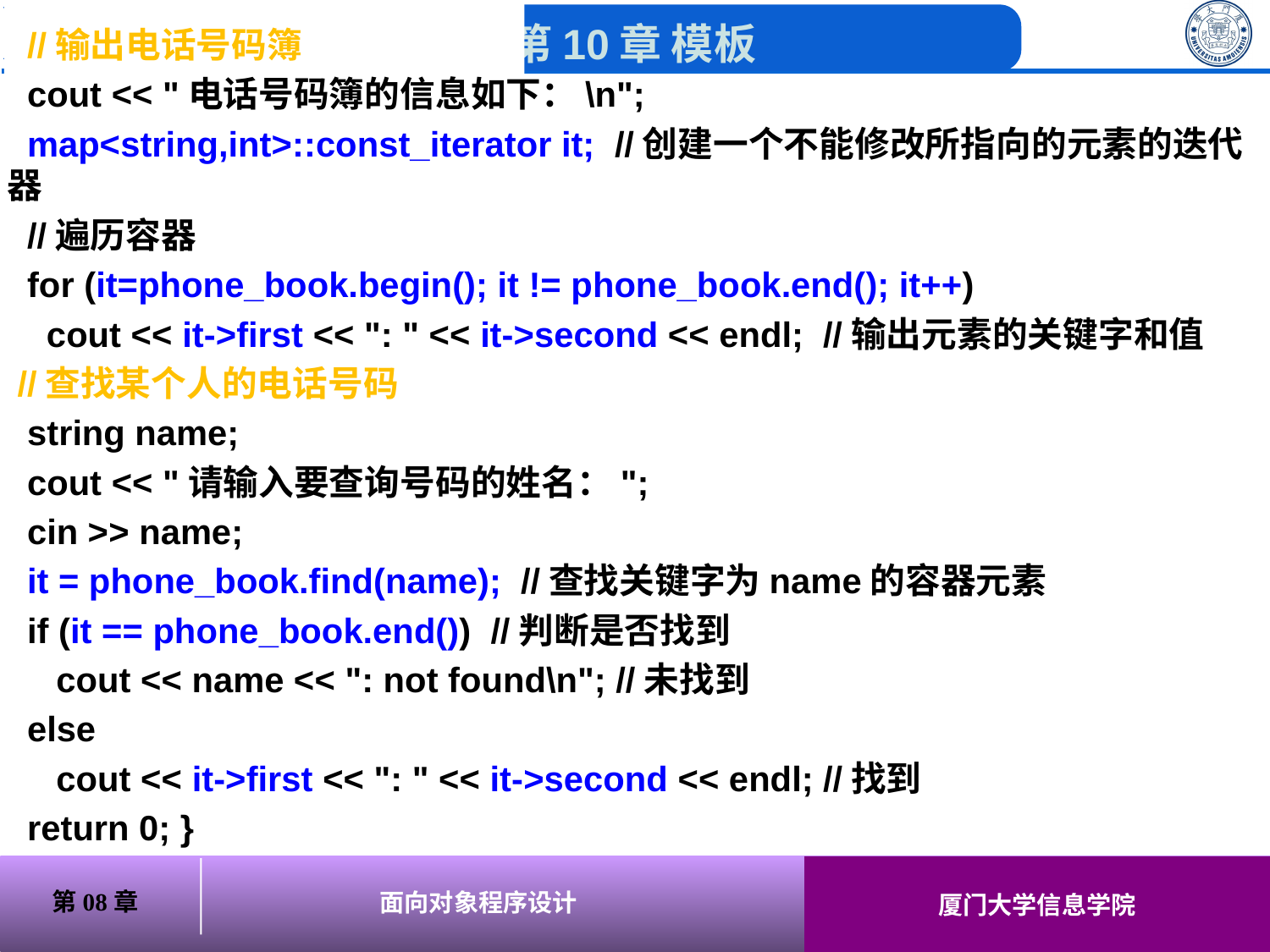

//输出电话号码簿
  cout << "电话号码簿的信息如下：\n";
  map<string,int>::const_iterator it;  //创建一个不能修改所指向的元素的迭代器
  //遍历容器
  for (it=phone_book.begin(); it != phone_book.end(); it++)
    cout << it->first << ": " << it->second << endl;  //输出元素的关键字和值
 //查找某个人的电话号码
  string name;
  cout << "请输入要查询号码的姓名：";
  cin >> name;
  it = phone_book.find(name);  //查找关键字为name的容器元素
  if (it == phone_book.end())  //判断是否找到
     cout << name << ": not found\n"; //未找到
  else
     cout << it->first << ": " << it->second << endl; //找到
  return 0; }

55